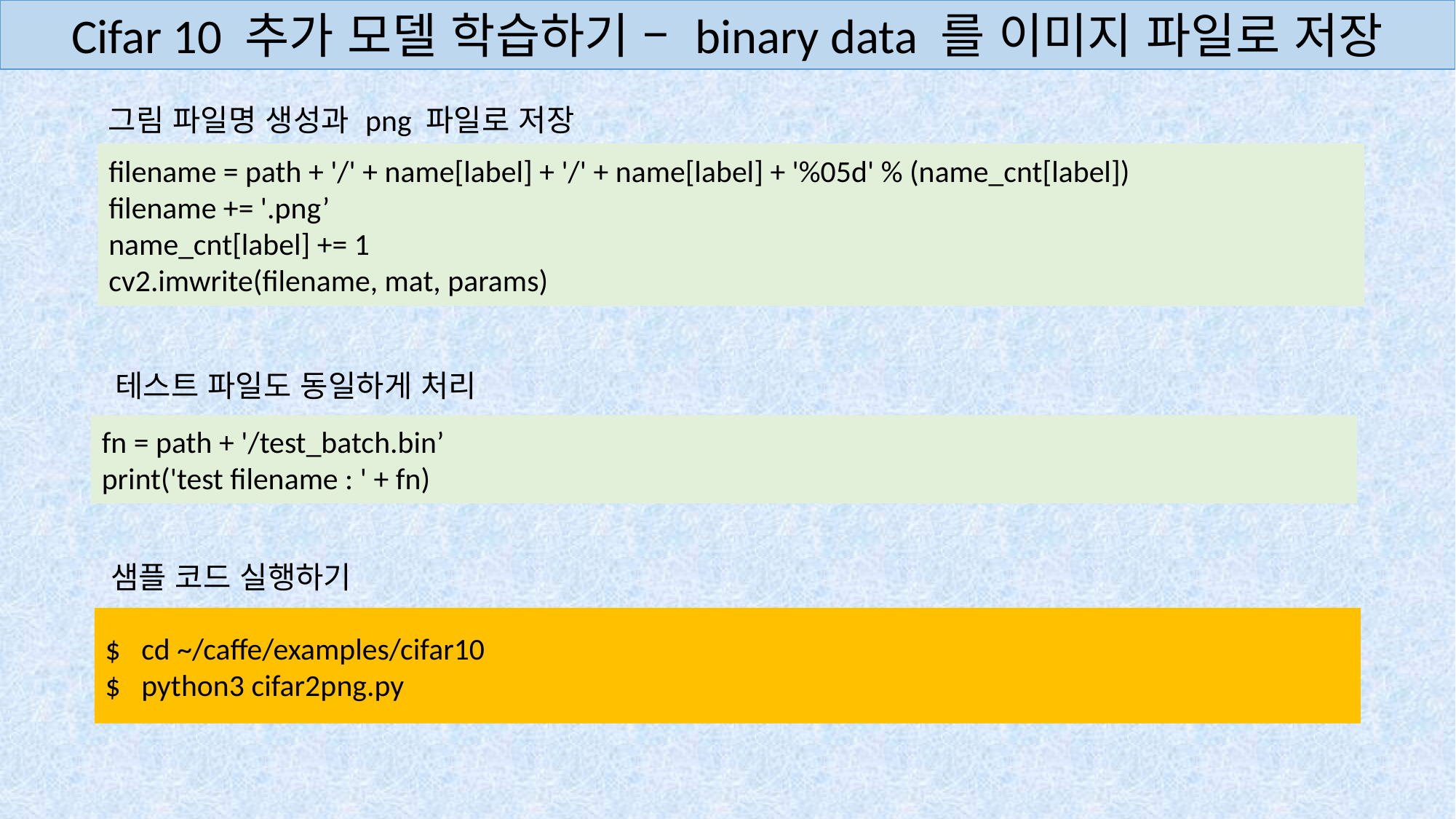

Cifar 10 추가 모델 학습하기 – binary data 를 이미지 파일로 저장
그림 파일명 생성과 png 파일로 저장
filename = path + '/' + name[label] + '/' + name[label] + '%05d' % (name_cnt[label])
filename += '.png’
name_cnt[label] += 1
cv2.imwrite(filename, mat, params)
테스트 파일도 동일하게 처리
fn = path + '/test_batch.bin’
print('test filename : ' + fn)
샘플 코드 실행하기
$   cd ~/caffe/examples/cifar10
$   python3 cifar2png.py